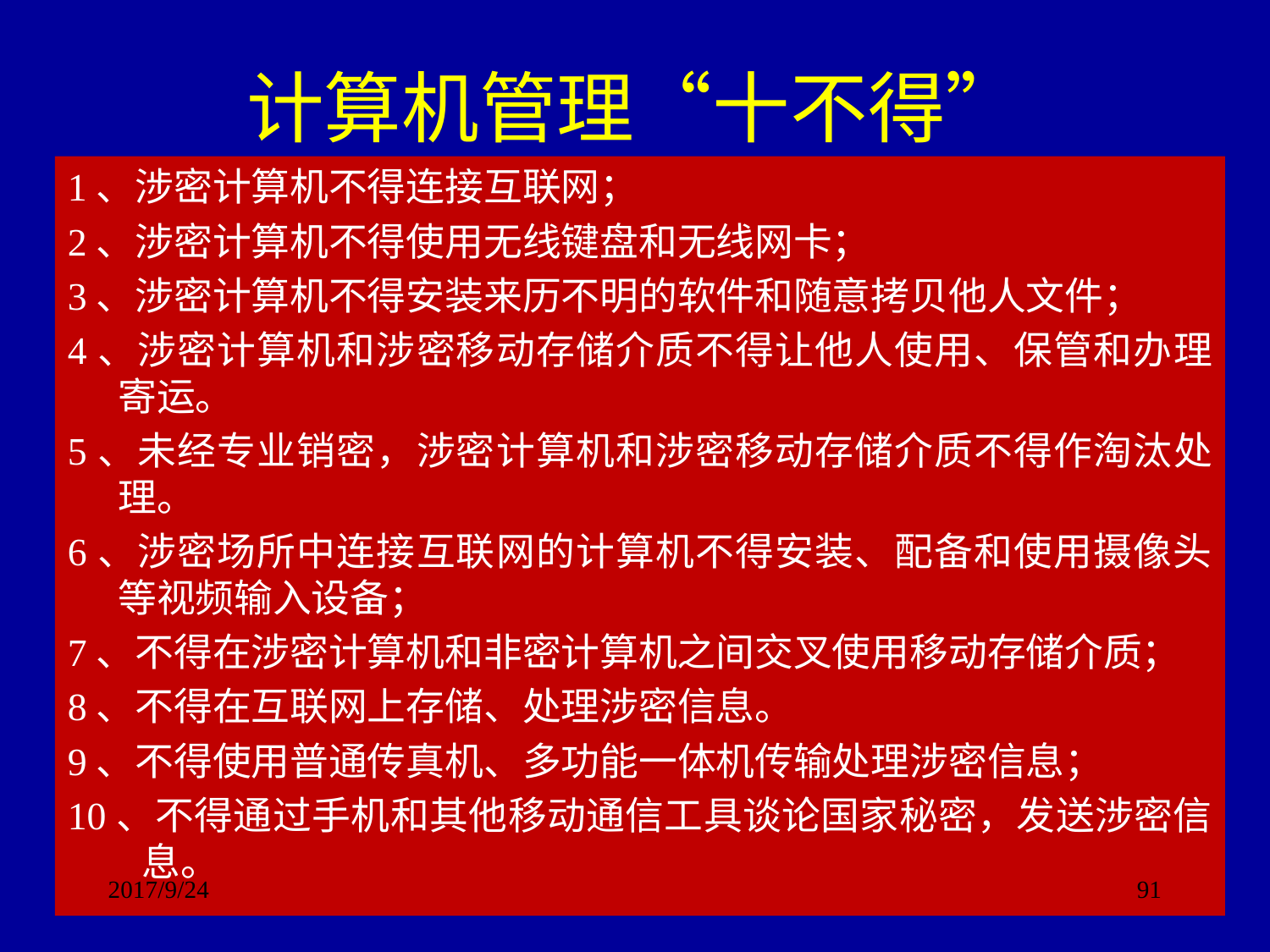

# 计算机管理“十不得”
1、涉密计算机不得连接互联网；
2、涉密计算机不得使用无线键盘和无线网卡；
3、涉密计算机不得安装来历不明的软件和随意拷贝他人文件；
4、涉密计算机和涉密移动存储介质不得让他人使用、保管和办理寄运。
5、未经专业销密，涉密计算机和涉密移动存储介质不得作淘汰处理。
6、涉密场所中连接互联网的计算机不得安装、配备和使用摄像头等视频输入设备；
7、不得在涉密计算机和非密计算机之间交叉使用移动存储介质；
8、不得在互联网上存储、处理涉密信息。
9、不得使用普通传真机、多功能一体机传输处理涉密信息；
10、不得通过手机和其他移动通信工具谈论国家秘密，发送涉密信息。
2017/9/24
91